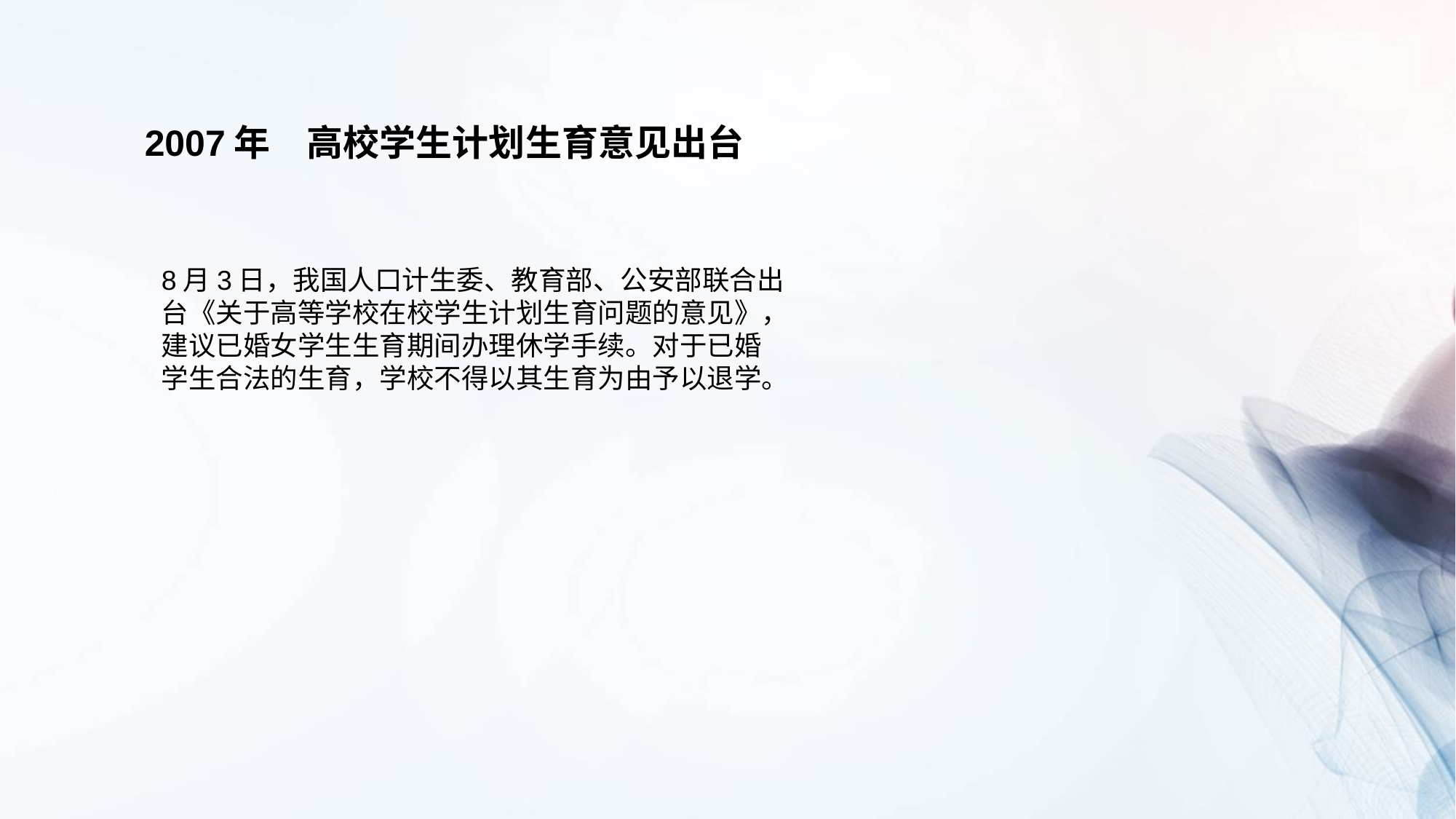

2007年　高校学生计划生育意见出台
8月3日，我国人口计生委、教育部、公安部联合出台《关于高等学校在校学生计划生育问题的意见》，建议已婚女学生生育期间办理休学手续。对于已婚学生合法的生育，学校不得以其生育为由予以退学。